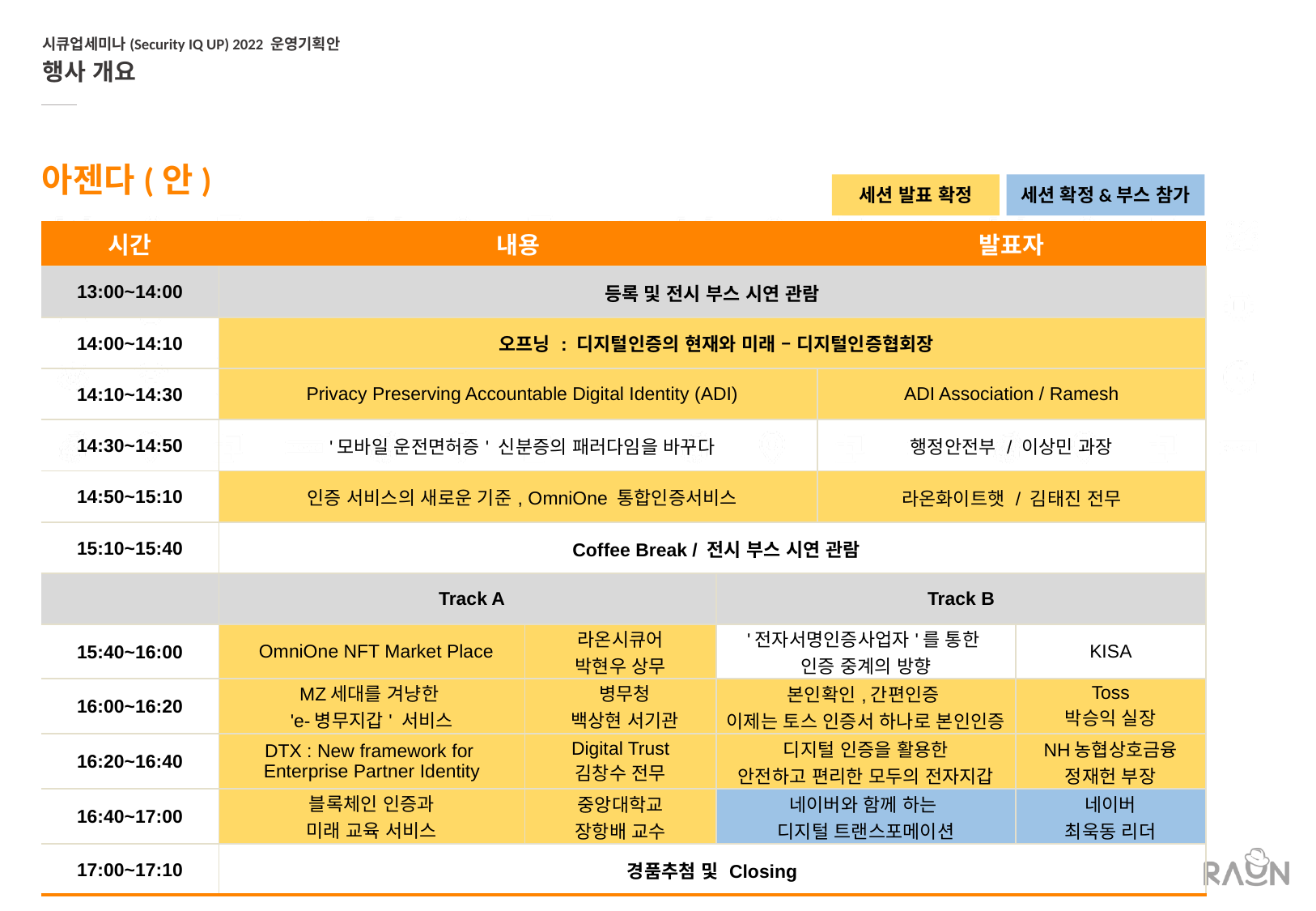

시큐업세미나(Security IQ UP) 2022 운영기획안
행사 개요
아젠다(안)
세션 발표 확정
세션 확정&부스 참가
| 시간 | 내용 |  |  | 발표자 |  |
| --- | --- | --- | --- | --- | --- |
| 13:00~14:00 | 등록 및 전시 부스 시연 관람 |  |  |  |  |
| 14:00~14:10 | 오프닝 : 디지털인증의 현재와 미래 – 디지털인증협회장 |  |  |  |  |
| 14:10~14:30 | Privacy Preserving Accountable Digital Identity (ADI) |  |  | ADI Association / Ramesh |  |
| 14:30~14:50 | '모바일 운전면허증' 신분증의 패러다임을 바꾸다 |  |  | 행정안전부 / 이상민 과장 |  |
| 14:50~15:10 | 인증 서비스의 새로운 기준, OmniOne 통합인증서비스 |  |  | 라온화이트햇 / 김태진 전무 |  |
| 15:10~15:40 | Coffee Break / 전시 부스 시연 관람 |  |  |  |  |
|  | Track A |  | Track B |  |  |
| 15:40~16:00 | OmniOne NFT Market Place | 라온시큐어 박현우 상무 | '전자서명인증사업자'를 통한 인증 중계의 방향 |  | KISA |
| 16:00~16:20 | MZ세대를 겨냥한 'e-병무지갑' 서비스 | 병무청 백상현 서기관 | 본인확인,간편인증 이제는 토스 인증서 하나로 본인인증 |  | Toss 박승익 실장 |
| 16:20~16:40 | DTX : New framework for Enterprise Partner Identity | Digital Trust 김창수 전무 | 디지털 인증을 활용한 안전하고 편리한 모두의 전자지갑 |  | NH농협상호금융 정재헌 부장 |
| 16:40~17:00 | 블록체인 인증과 미래 교육 서비스 | 중앙대학교 장항배 교수 | 네이버와 함께 하는 디지털 트랜스포메이션 |  | 네이버 최욱동 리더 |
| 17:00~17:10 | 경품추첨 및 Closing |  |  |  |  |